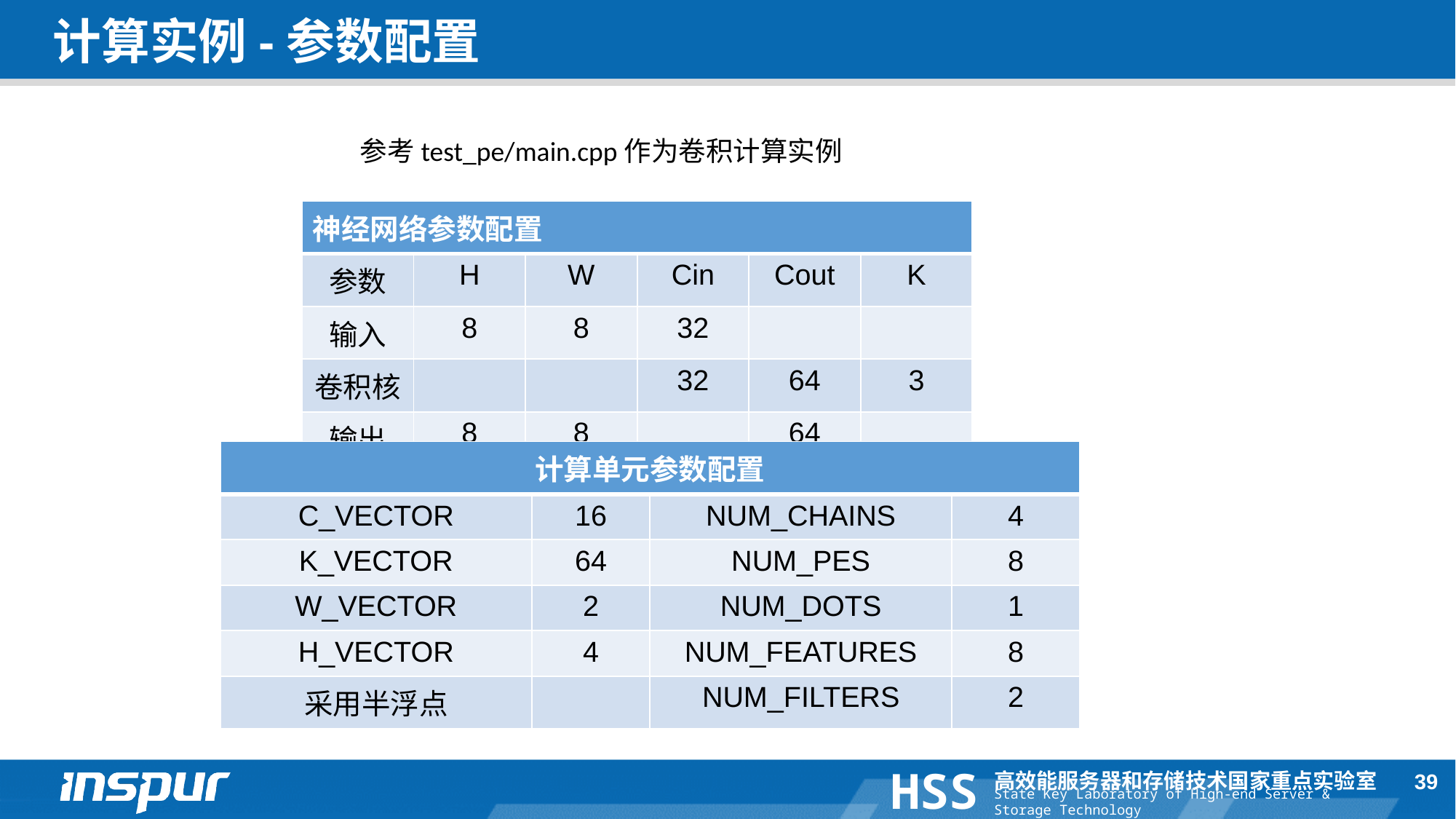

# 计算实例-参数配置
参考test_pe/main.cpp作为卷积计算实例
| 神经网络参数配置 |  |  |  |  |  |
| --- | --- | --- | --- | --- | --- |
| 参数 | H | W | Cin | Cout | K |
| 输入 | 8 | 8 | 32 |  |  |
| 卷积核 |  |  | 32 | 64 | 3 |
| 输出 | 8 | 8 |  | 64 |  |

| 计算单元参数配置 |  |  |  |
| --- | --- | --- | --- |
| C\_VECTOR | 16 | NUM\_CHAINS | 4 |
| K\_VECTOR | 64 | NUM\_PES | 8 |
| W\_VECTOR | 2 | NUM\_DOTS | 1 |
| H\_VECTOR | 4 | NUM\_FEATURES | 8 |
| 采用半浮点 |  | NUM\_FILTERS | 2 |